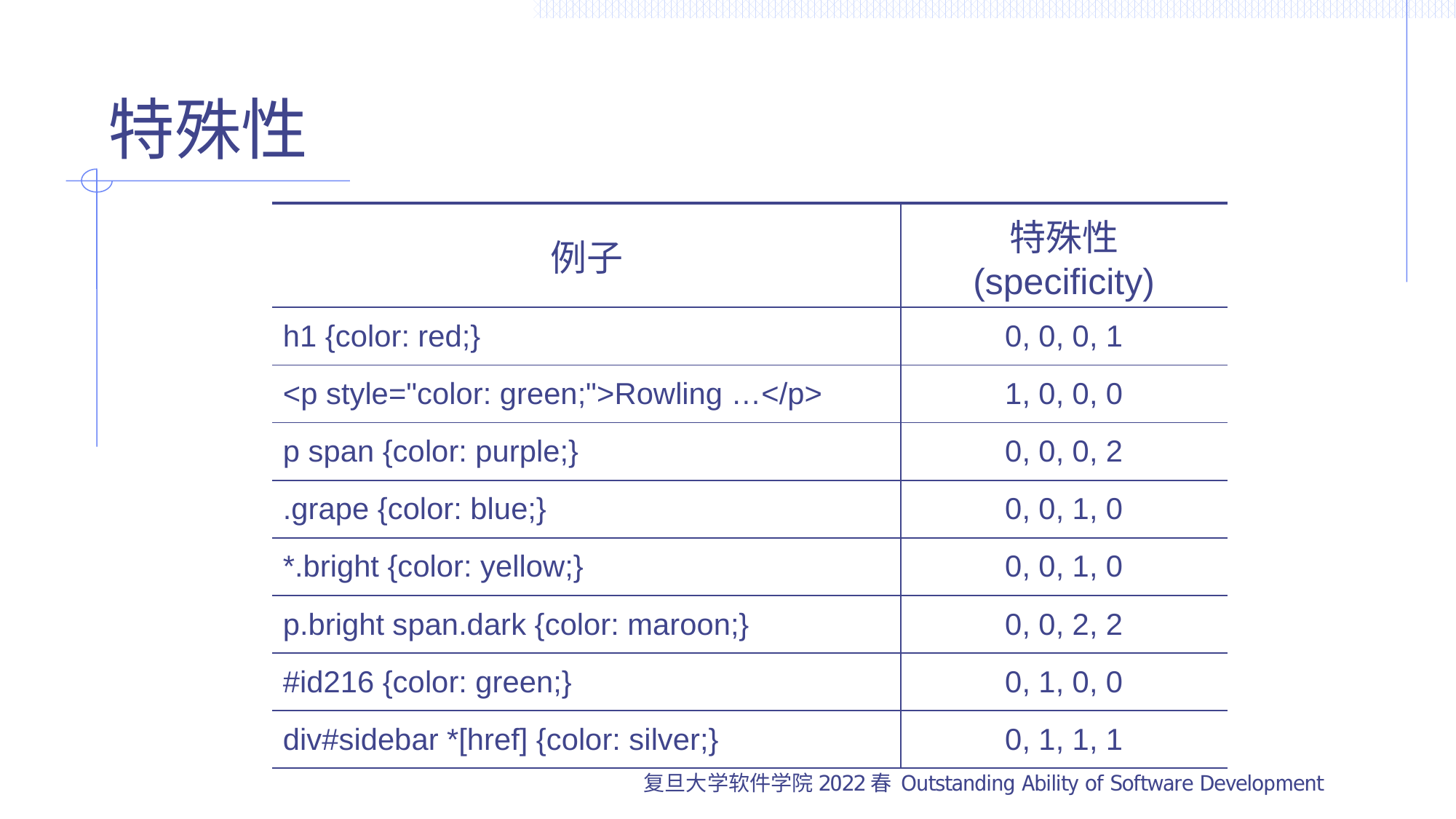

# 特殊性
| 例子 | 特殊性 (specificity) |
| --- | --- |
| h1 {color: red;} | 0, 0, 0, 1 |
| <p style="color: green;">Rowling …</p> | 1, 0, 0, 0 |
| p span {color: purple;} | 0, 0, 0, 2 |
| .grape {color: blue;} | 0, 0, 1, 0 |
| \*.bright {color: yellow;} | 0, 0, 1, 0 |
| p.bright span.dark {color: maroon;} | 0, 0, 2, 2 |
| #id216 {color: green;} | 0, 1, 0, 0 |
| div#sidebar \*[href] {color: silver;} | 0, 1, 1, 1 |